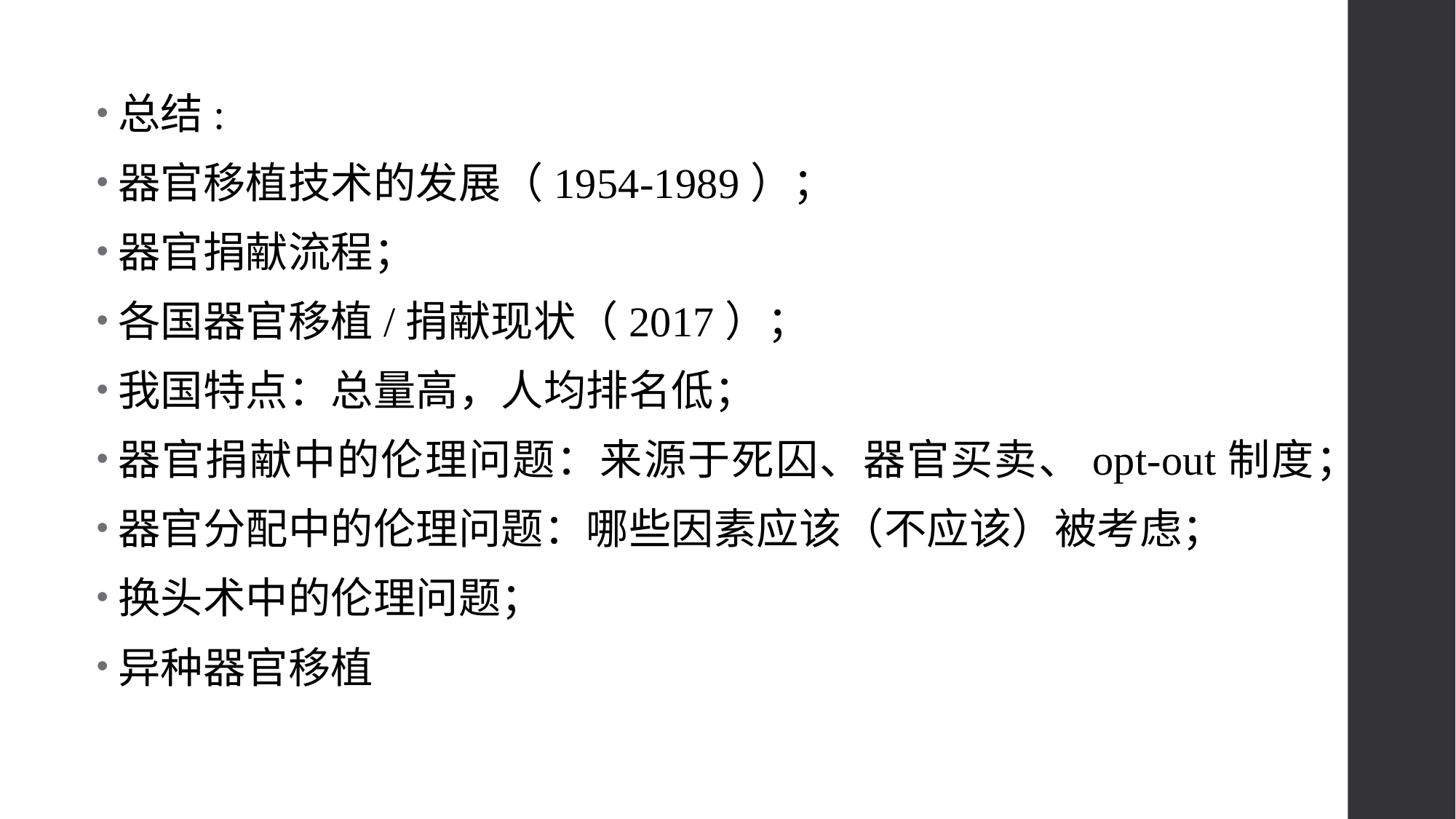

总结:
器官移植技术的发展（1954-1989）；
器官捐献流程；
各国器官移植/捐献现状（2017）；
我国特点：总量高，人均排名低；
器官捐献中的伦理问题：来源于死囚、器官买卖、opt-out制度；
器官分配中的伦理问题：哪些因素应该（不应该）被考虑；
换头术中的伦理问题；
异种器官移植